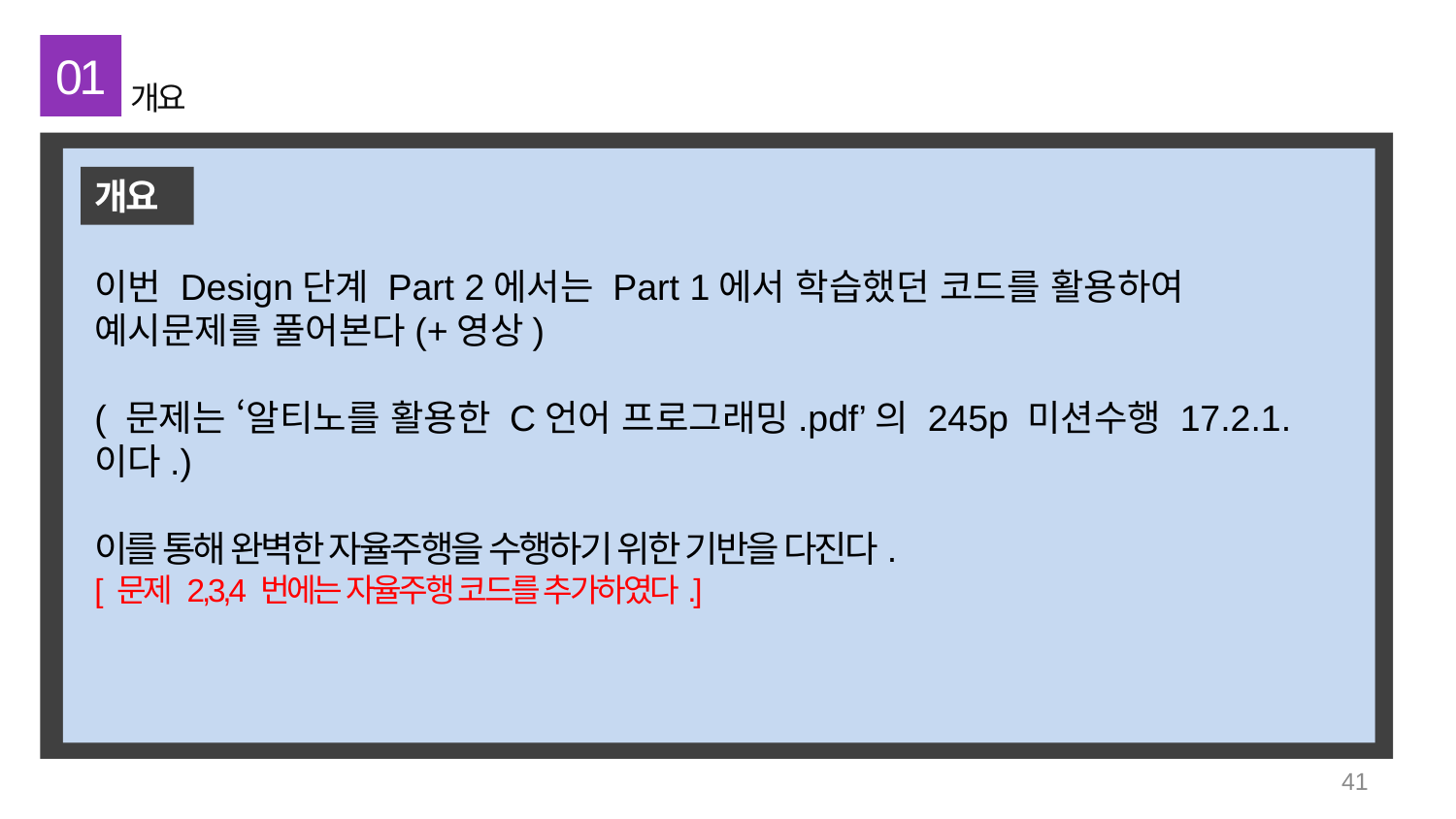

01
개요

개요

이번 Design단계 Part 2에서는 Part 1에서 학습했던 코드를 활용하여 예시문제를 풀어본다(+영상)

( 문제는 ‘알티노를 활용한 C언어 프로그래밍.pdf’의 245p 미션수행 17.2.1. 이다.)

이를 통해 완벽한 자율주행을 수행하기 위한 기반을 다진다.
[ 문제 2,3,4 번에는 자율주행 코드를 추가하였다.]
41